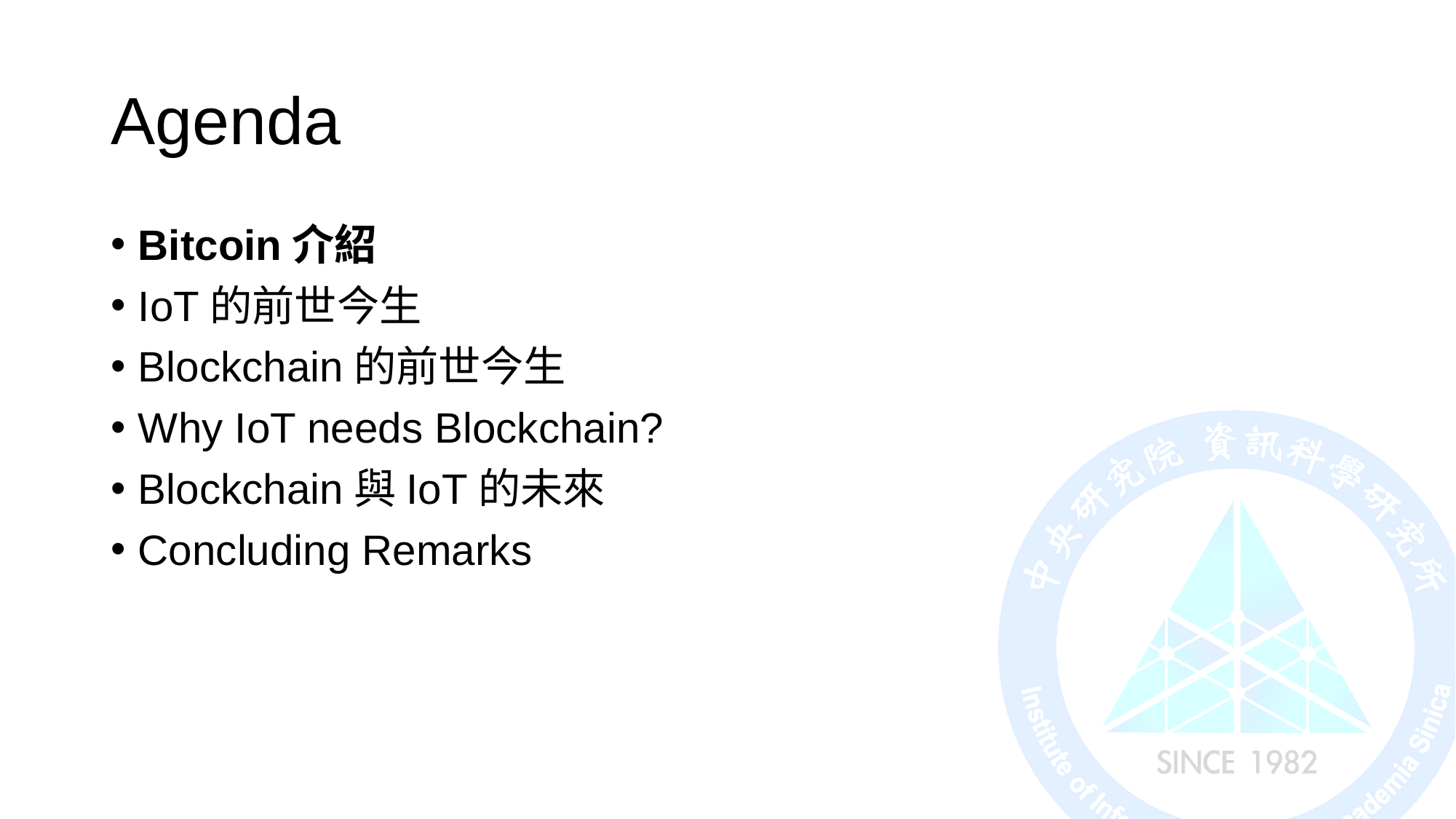

# Agenda
Bitcoin介紹
IoT的前世今生
Blockchain的前世今生
Why IoT needs Blockchain?
Blockchain與IoT的未來
Concluding Remarks